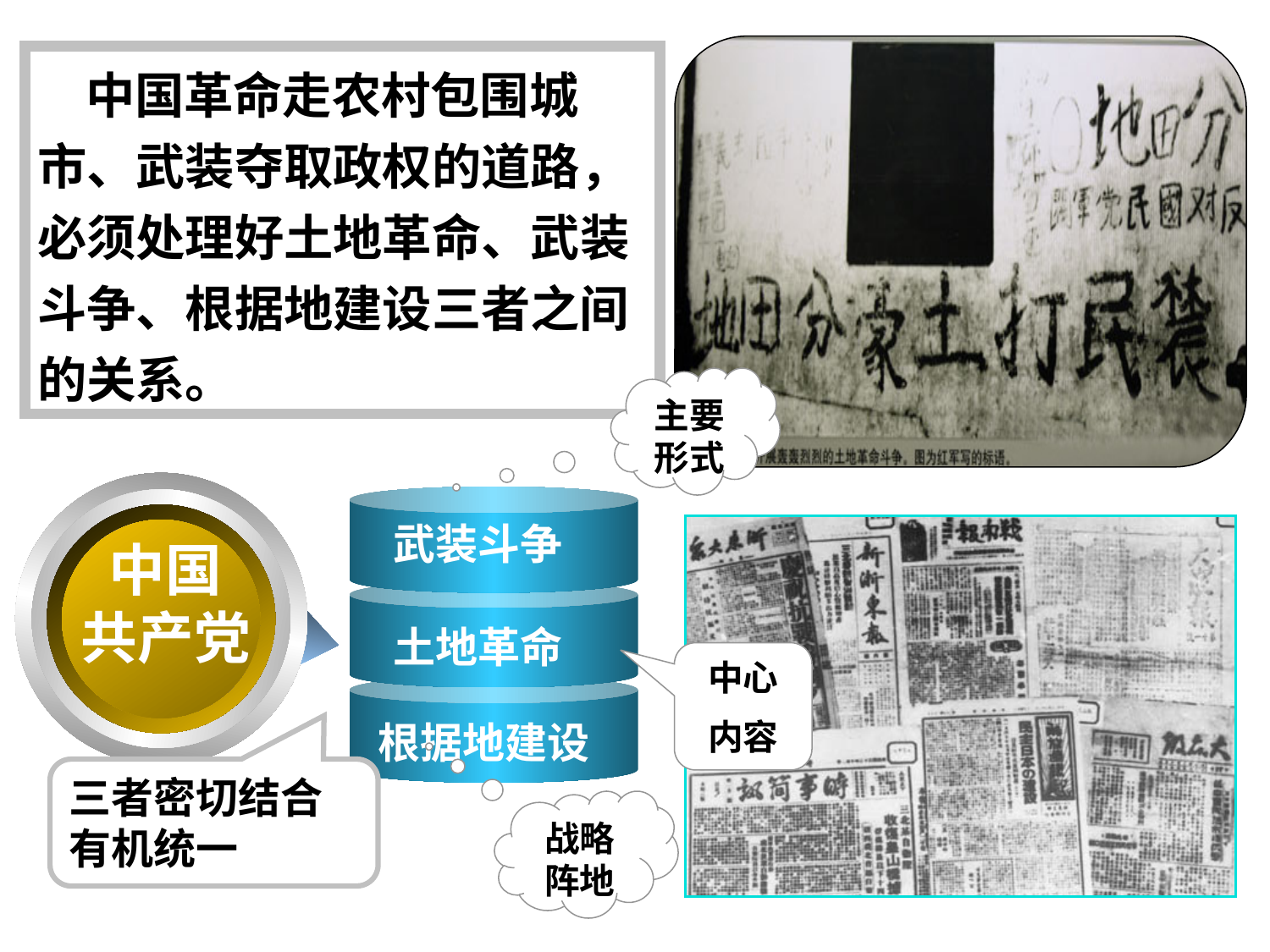

中国革命走农村包围城市、武装夺取政权的道路，必须处理好土地革命、武装斗争、根据地建设三者之间的关系。
主要形式

中国
共产党

武装斗争

土地革命

根据地建设

中心
内容
三者密切结合有机统一
战略阵地